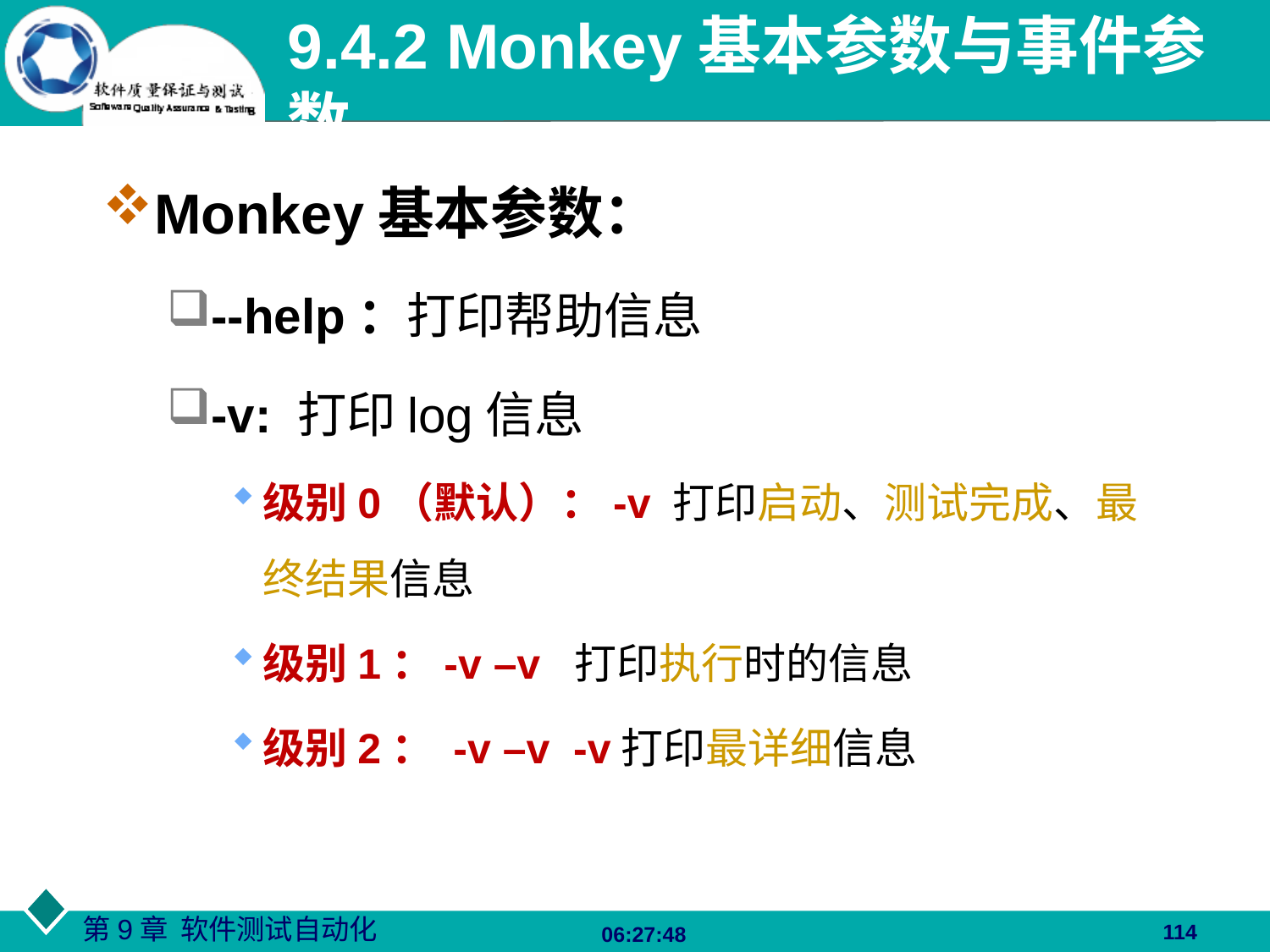

# 9.4.2 Monkey基本参数与事件参数
Monkey基本参数：
--help：打印帮助信息
-v: 打印log信息
级别0（默认）：-v 打印启动、测试完成、最终结果信息
级别1：-v –v  打印执行时的信息
级别2： -v –v  -v打印最详细信息
114
06:27:48